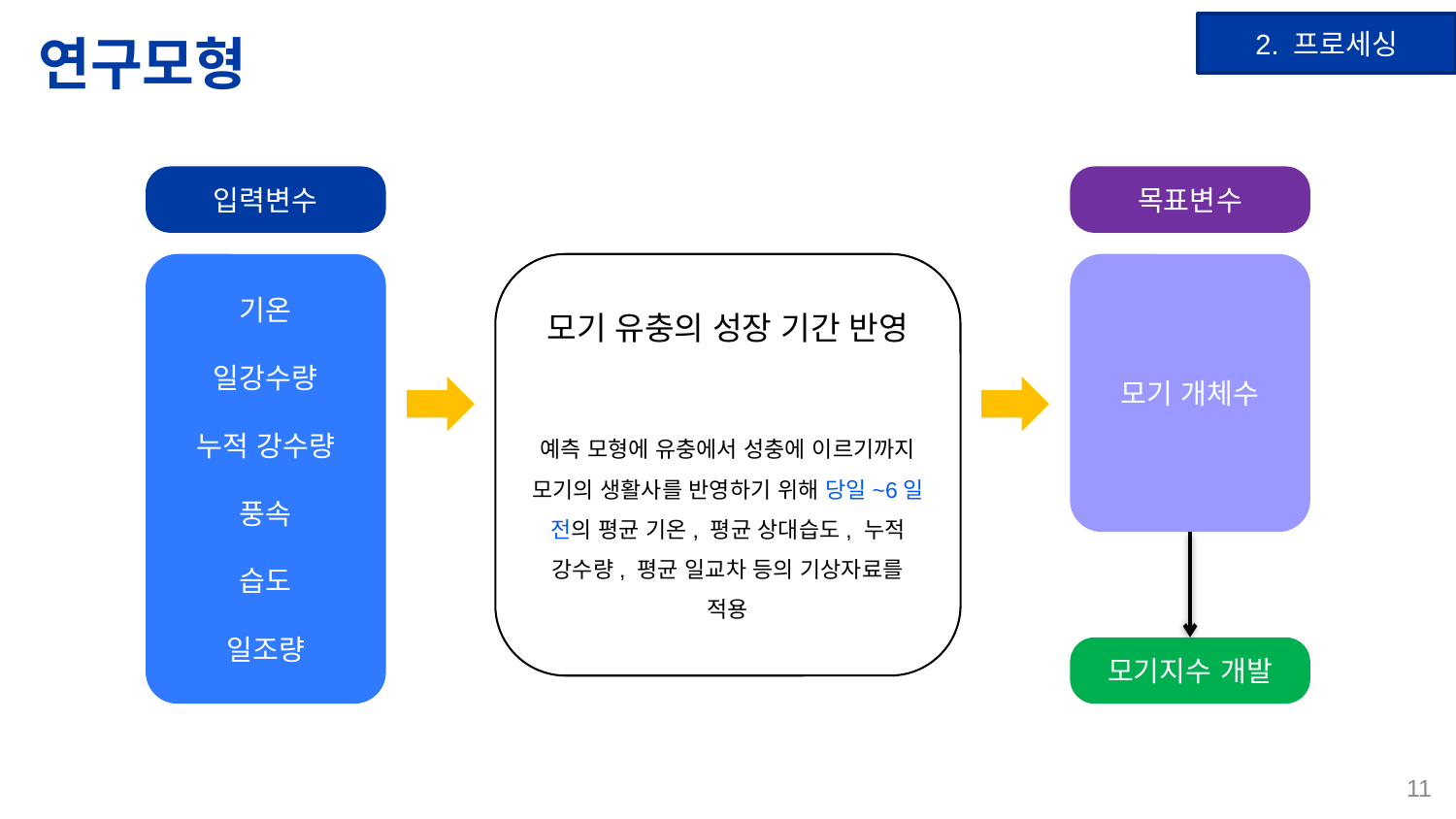

# 연구모형
2. 프로세싱
입력변수
기온

일강수량

누적 강수량

풍속

습도

일조량
목표변수
모기 유충의 성장 기간 반영

예측 모형에 유충에서 성충에 이르기까지 모기의 생활사를 반영하기 위해 당일~6일 전의 평균 기온, 평균 상대습도, 누적 강수량, 평균 일교차 등의 기상자료를 적용
모기 개체수

모기지수 개발
11